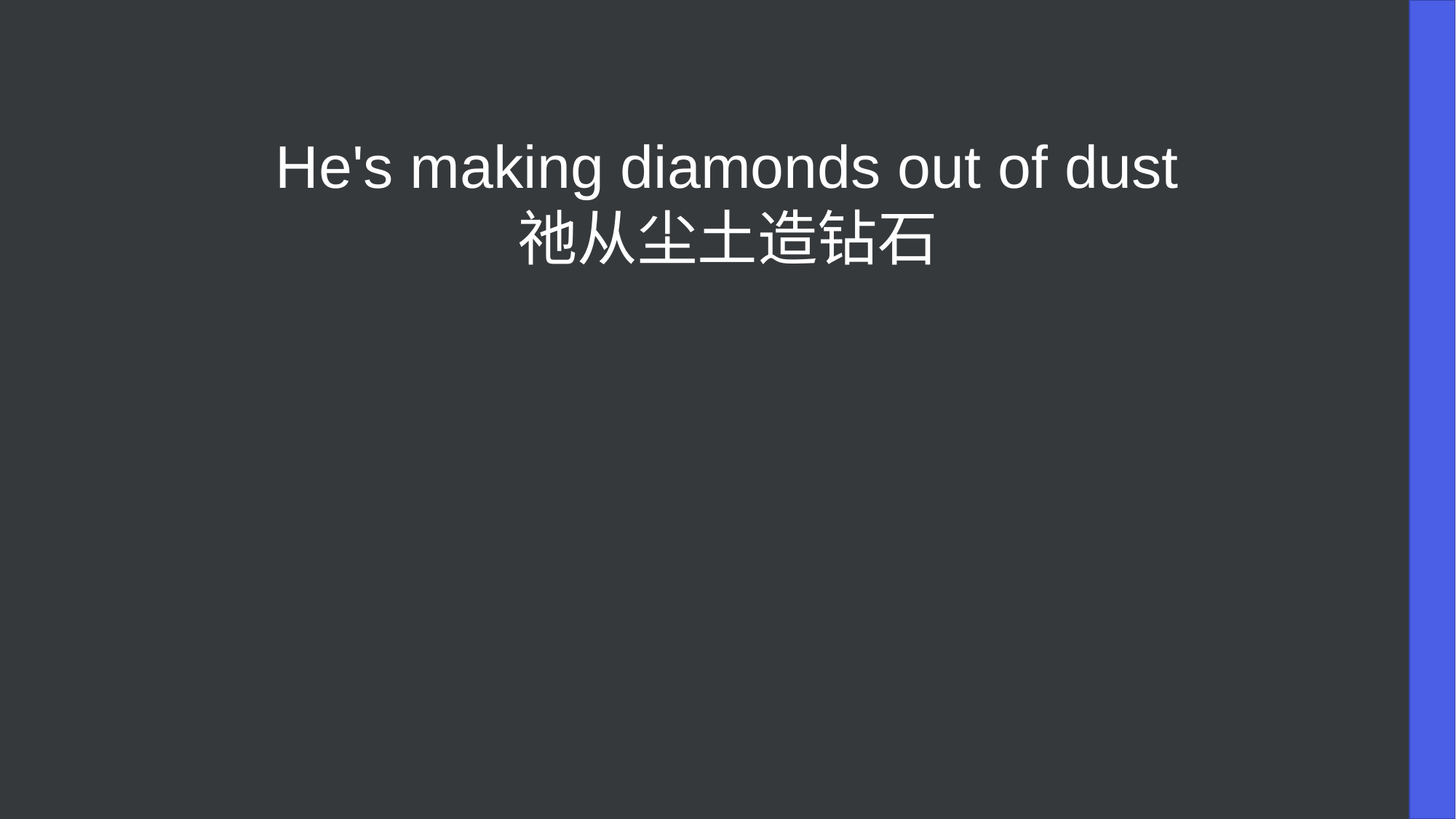

He's making diamonds out of dust
祂从尘土造钻石